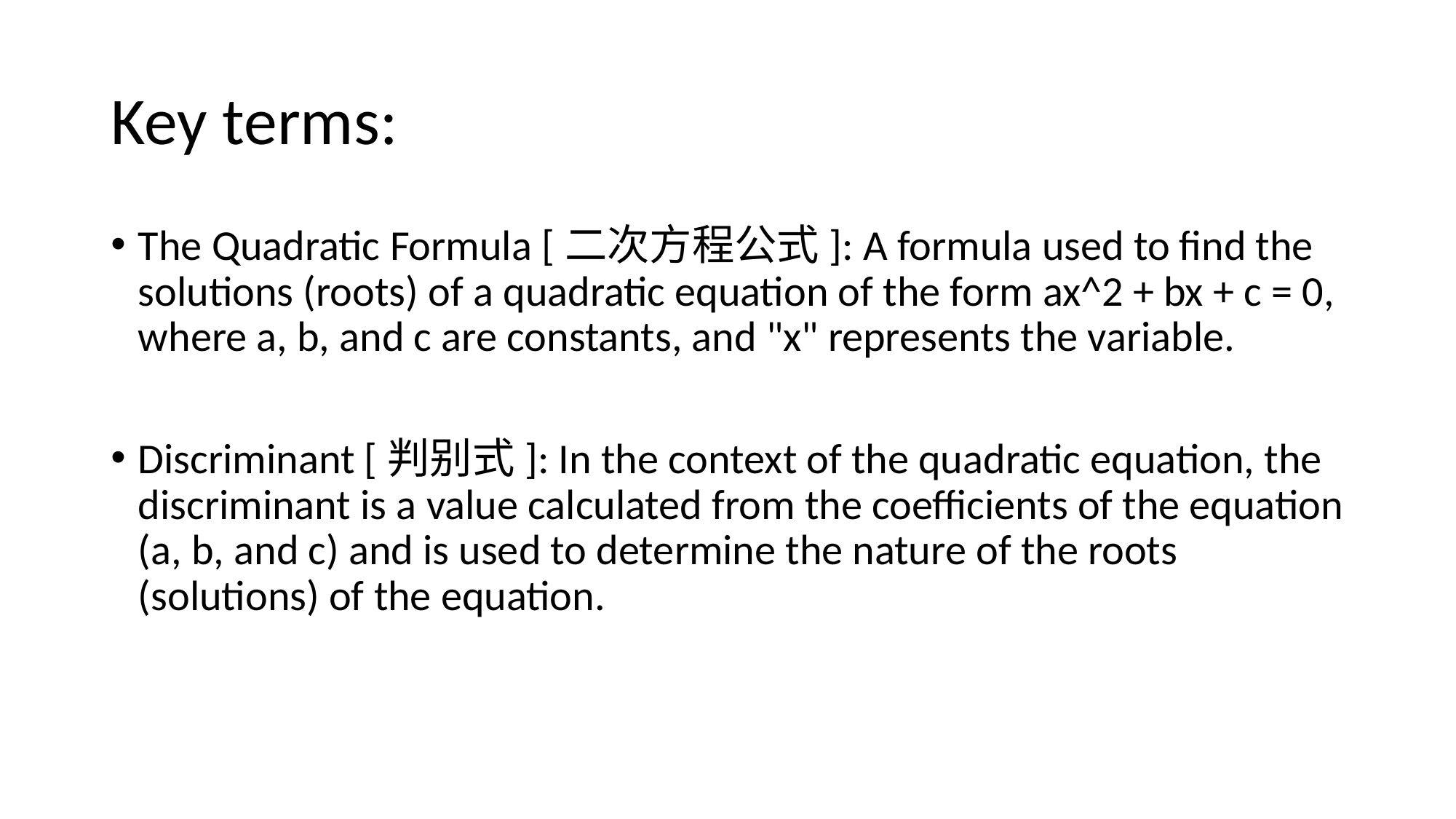

# Key terms:
The Quadratic Formula [二次方程公式]: A formula used to find the solutions (roots) of a quadratic equation of the form ax^2 + bx + c = 0, where a, b, and c are constants, and "x" represents the variable.

Discriminant [判别式]: In the context of the quadratic equation, the discriminant is a value calculated from the coefficients of the equation (a, b, and c) and is used to determine the nature of the roots (solutions) of the equation.